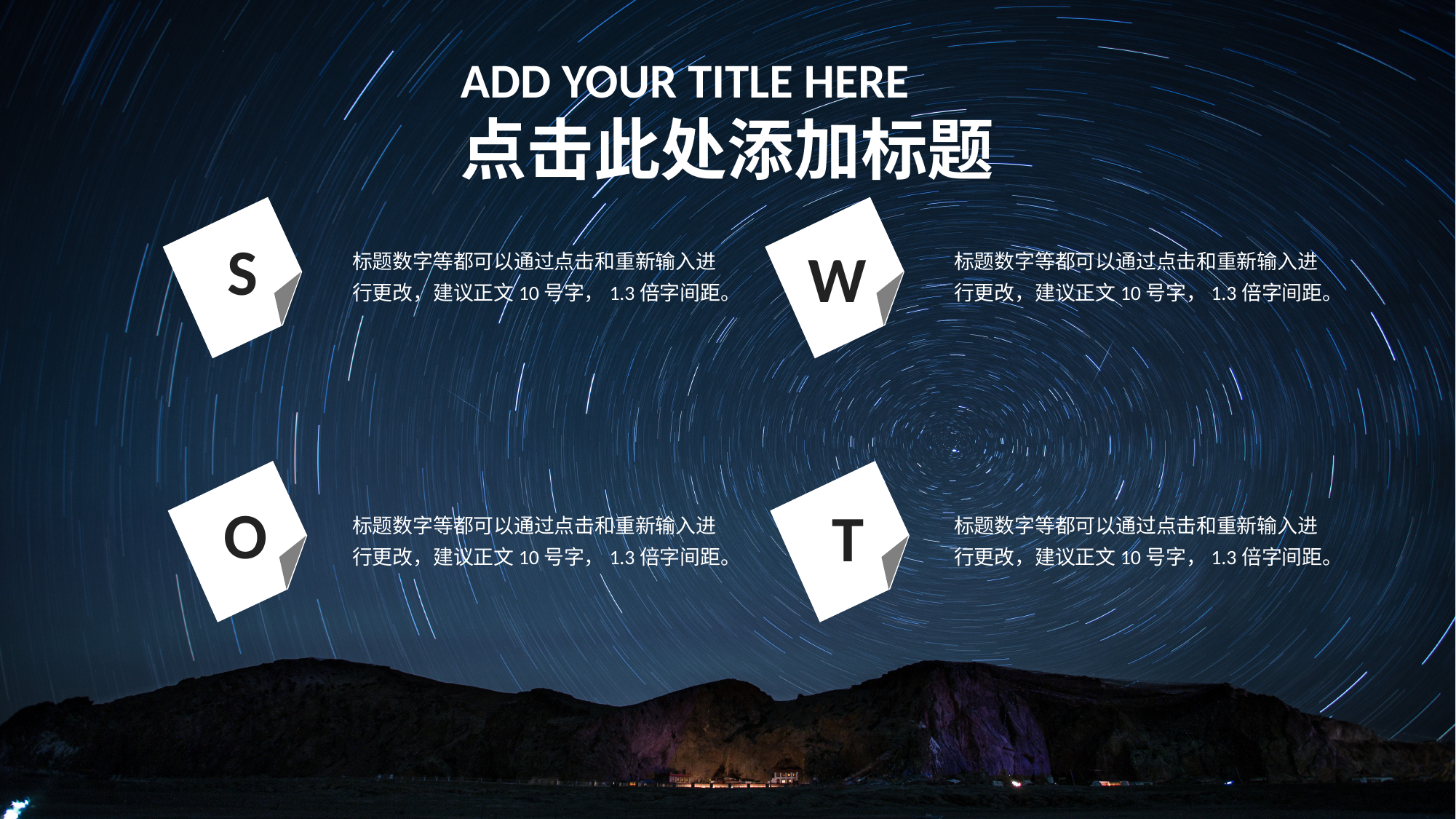

ADD YOUR TITLE HERE
点击此处添加标题

S

W

标题数字等都可以通过点击和重新输入进行更改，建议正文10号字，1.3倍字间距。
标题数字等都可以通过点击和重新输入进行更改，建议正文10号字，1.3倍字间距。

O

T

标题数字等都可以通过点击和重新输入进行更改，建议正文10号字，1.3倍字间距。
标题数字等都可以通过点击和重新输入进行更改，建议正文10号字，1.3倍字间距。